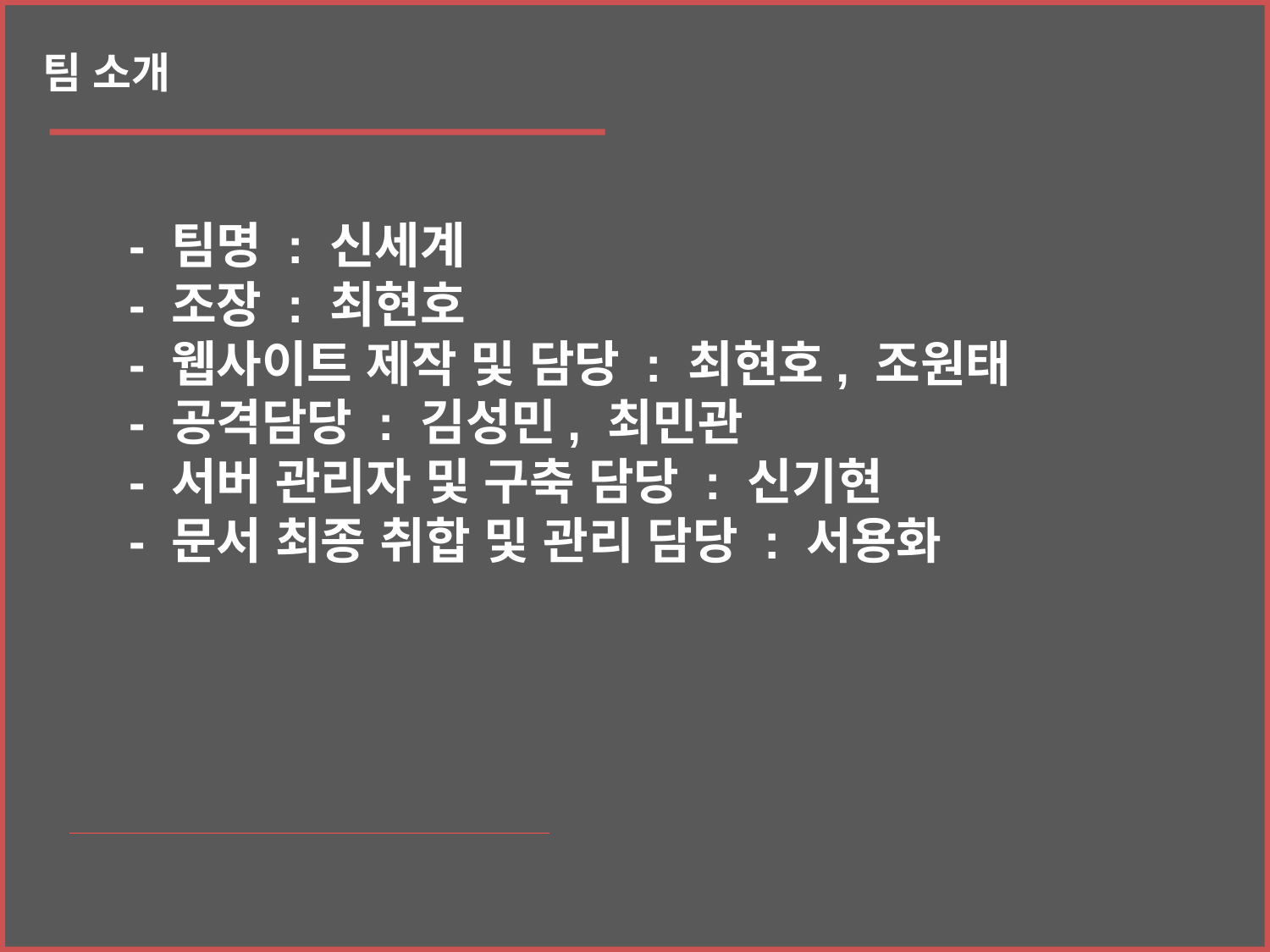

팀 소개

- 팀명 : 신세계
- 조장 : 최현호
- 웹사이트 제작 및 담당 : 최현호, 조원태
- 공격담당 : 김성민, 최민관
- 서버 관리자 및 구축 담당 : 신기현
- 문서 최종 취합 및 관리 담당 : 서용화